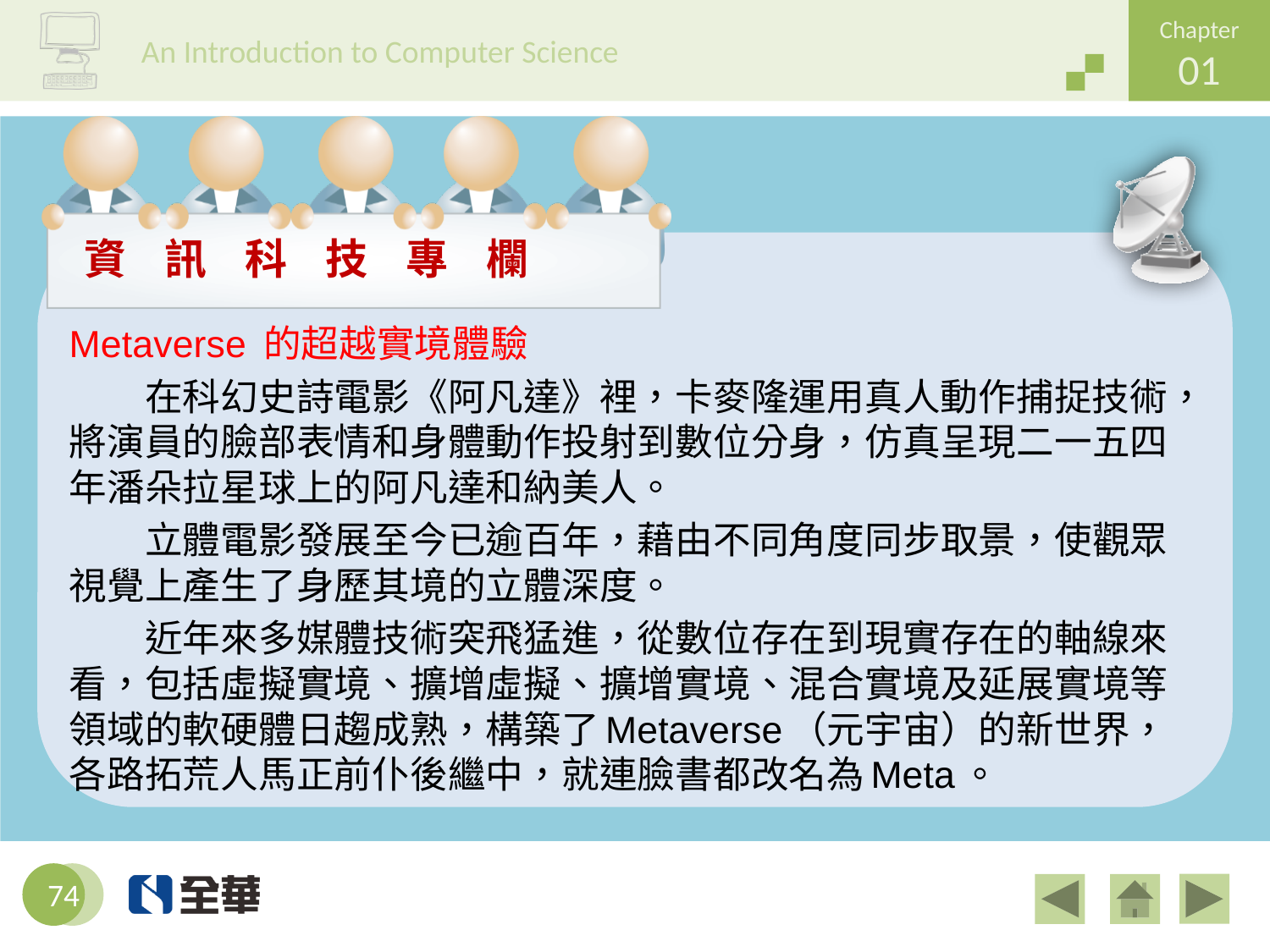

Metaverse 的超越實境體驗
　　在科幻史詩電影《阿凡達》裡，卡麥隆運用真人動作捕捉技術，將演員的臉部表情和身體動作投射到數位分身，仿真呈現二一五四年潘朵拉星球上的阿凡達和納美人。
　　立體電影發展至今已逾百年，藉由不同角度同步取景，使觀眾視覺上產生了身歷其境的立體深度。
　　近年來多媒體技術突飛猛進，從數位存在到現實存在的軸線來看，包括虛擬實境、擴增虛擬、擴增實境、混合實境及延展實境等領域的軟硬體日趨成熟，構築了Metaverse（元宇宙）的新世界，各路拓荒人馬正前仆後繼中，就連臉書都改名為Meta。